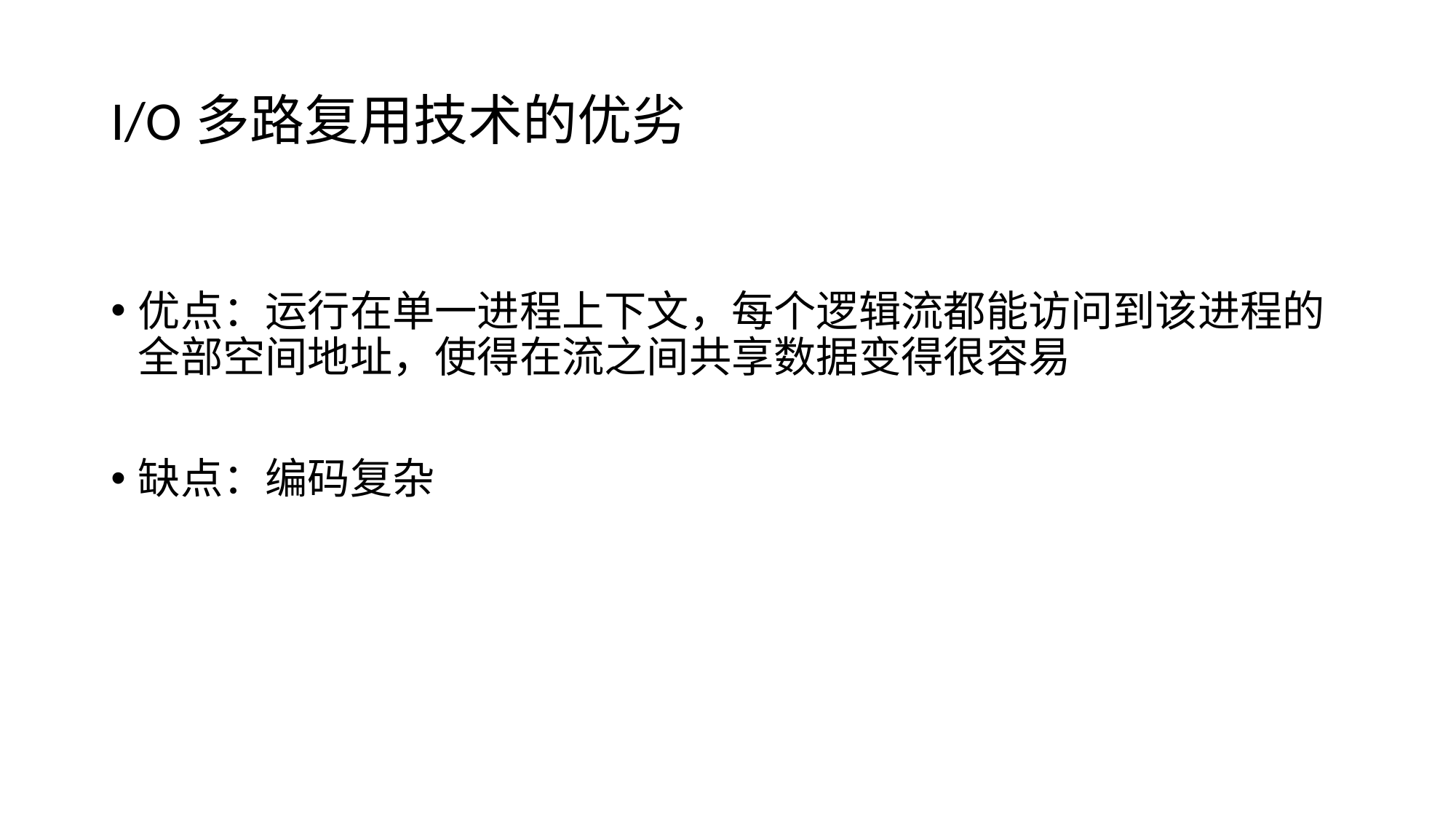

# I/O多路复用技术的优劣

优点：运行在单一进程上下文，每个逻辑流都能访问到该进程的全部空间地址，使得在流之间共享数据变得很容易

缺点：编码复杂